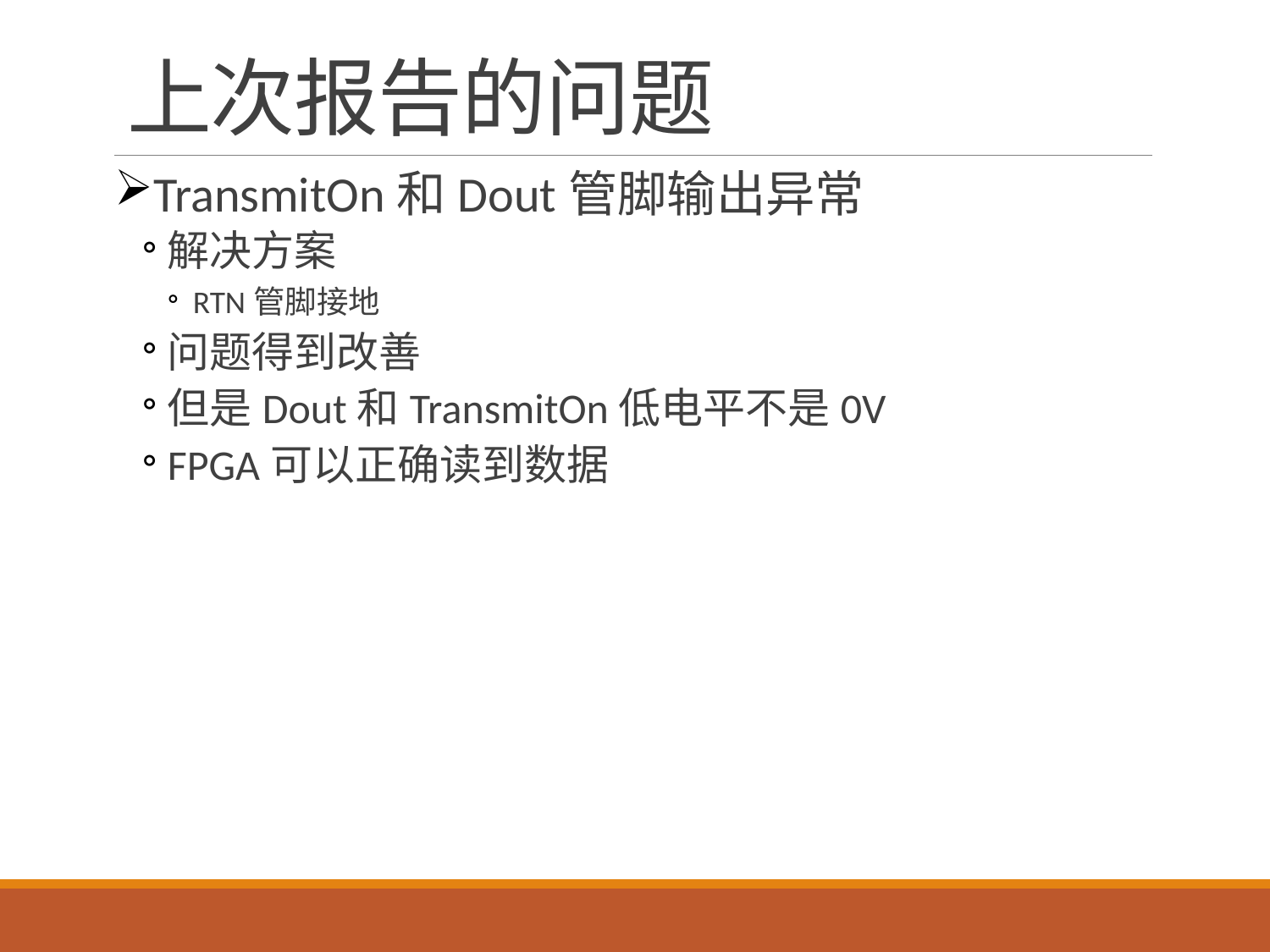

# 上次报告的问题
TransmitOn和Dout管脚输出异常
解决方案
RTN管脚接地
问题得到改善
但是Dout和TransmitOn低电平不是0V
FPGA可以正确读到数据